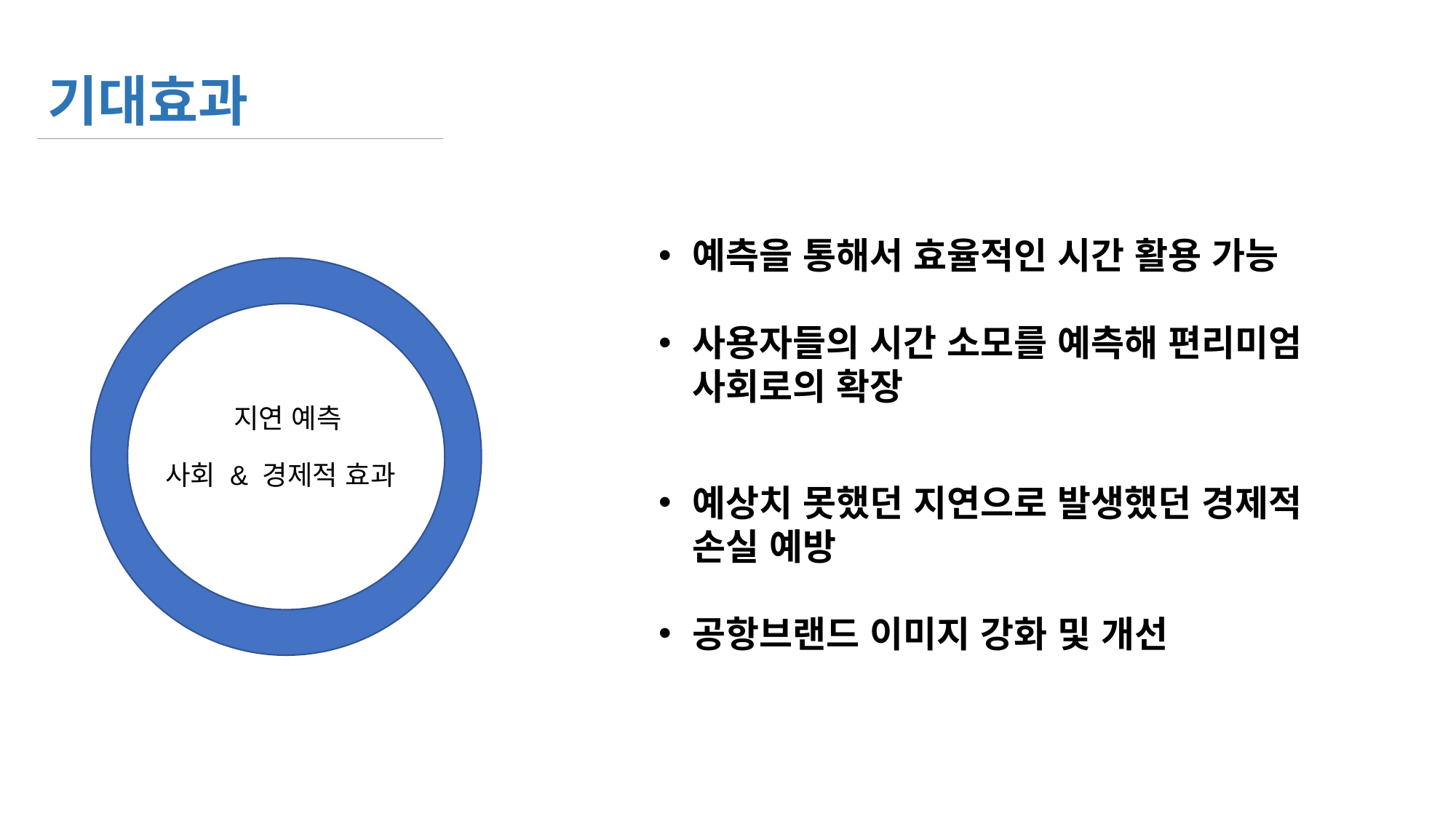

기대효과
예측을 통해서 효율적인 시간 활용 가능

사용자들의 시간 소모를 예측해 편리미엄 사회로의 확장

지연 예측
사회 & 경제적 효과
예상치 못했던 지연으로 발생했던 경제적 손실 예방

공항브랜드 이미지 강화 및 개선